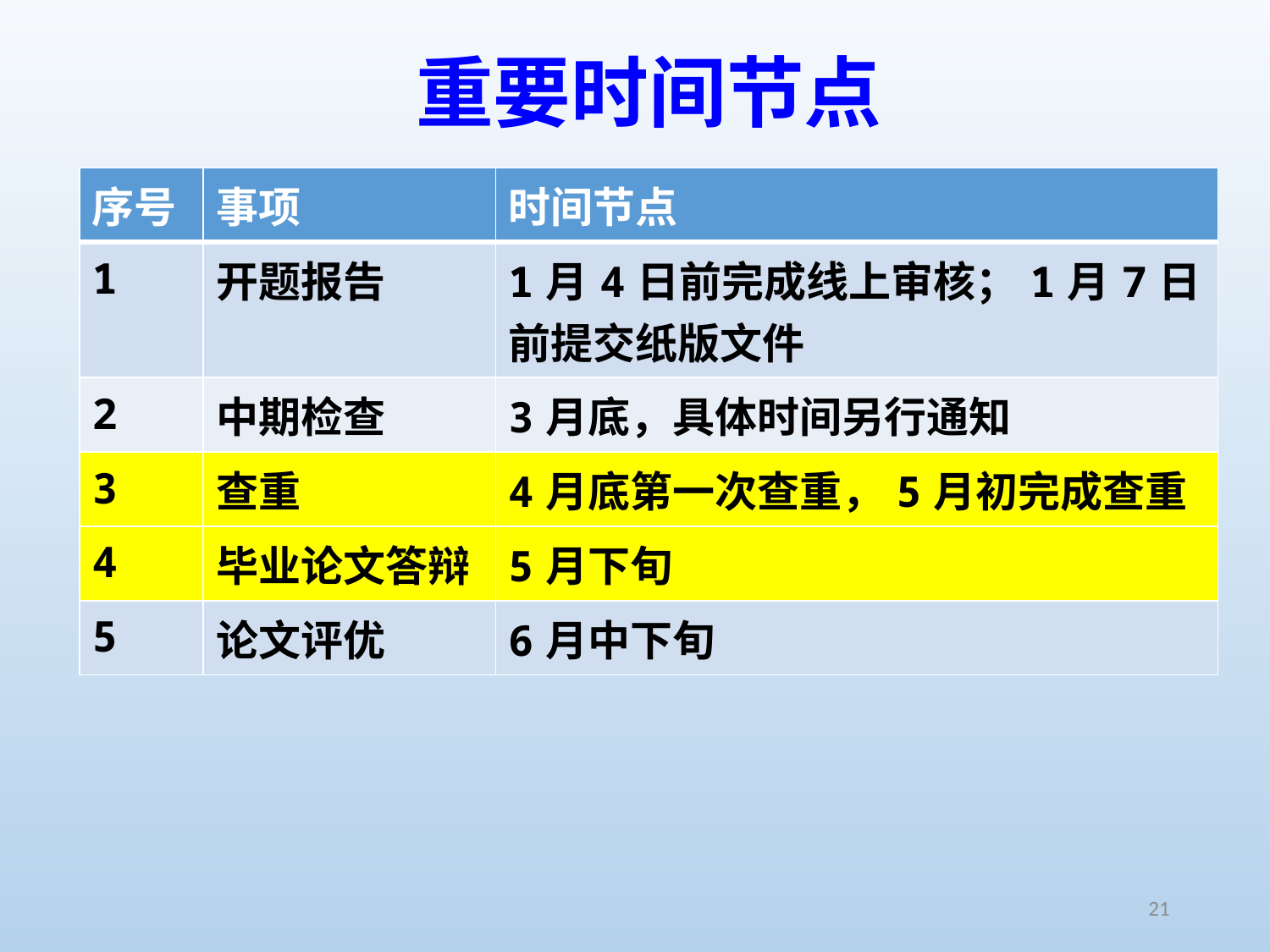

# 重要时间节点
| 序号 | 事项 | 时间节点 |
| --- | --- | --- |
| 1 | 开题报告 | 1月4日前完成线上审核；1月7日前提交纸版文件 |
| 2 | 中期检查 | 3月底，具体时间另行通知 |
| 3 | 查重 | 4月底第一次查重，5月初完成查重 |
| 4 | 毕业论文答辩 | 5月下旬 |
| 5 | 论文评优 | 6月中下旬 |
21